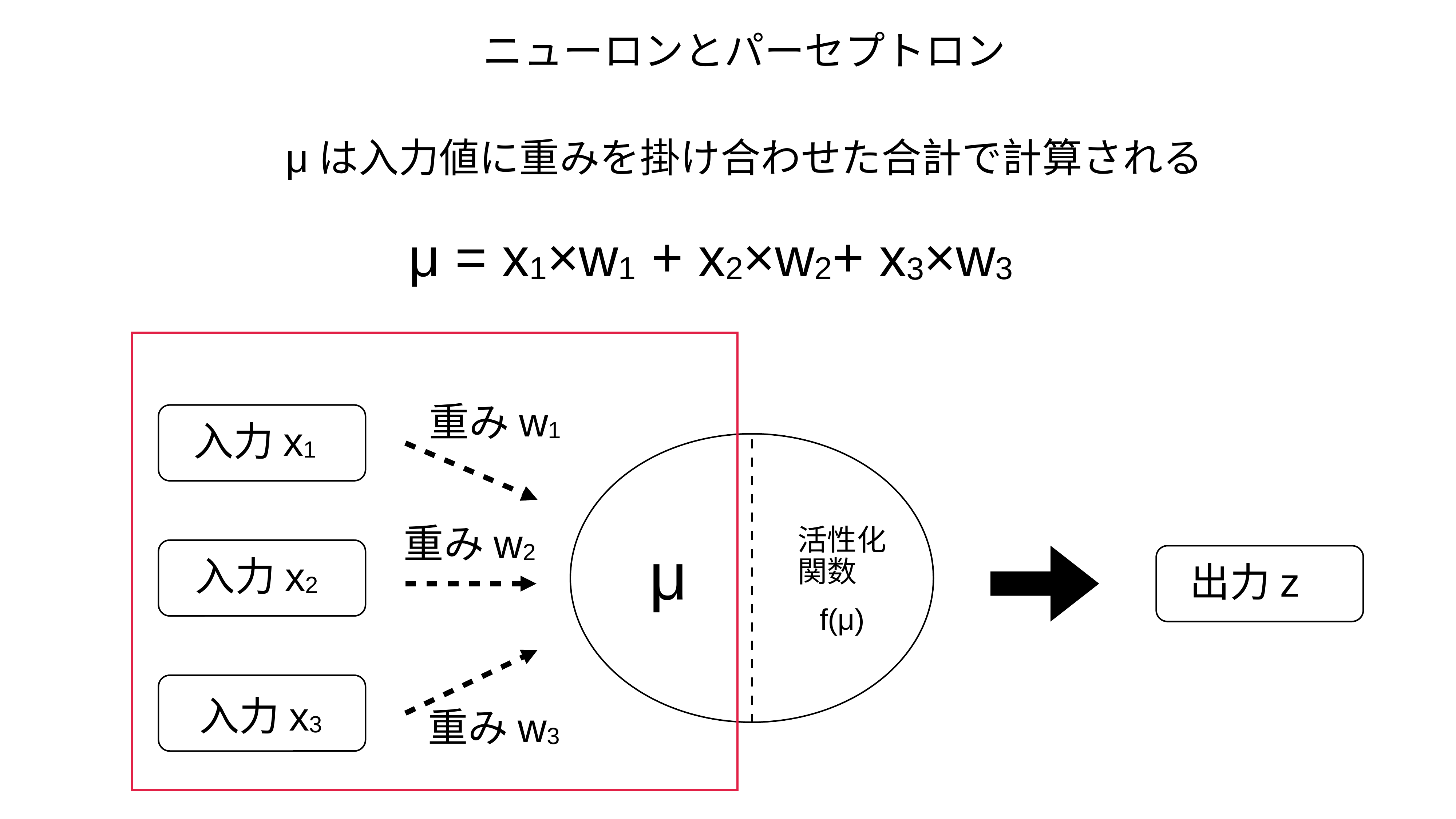

ニューロンとパーセプトロン
μは入力値に重みを掛け合わせた合計で計算される
μ = x1×w1 + x2×w2+ x3×w3

重みw1

入力x1

重みw2
活性化
関数
μ

入力x2

出力z

f(μ)

入力x3
重みw3